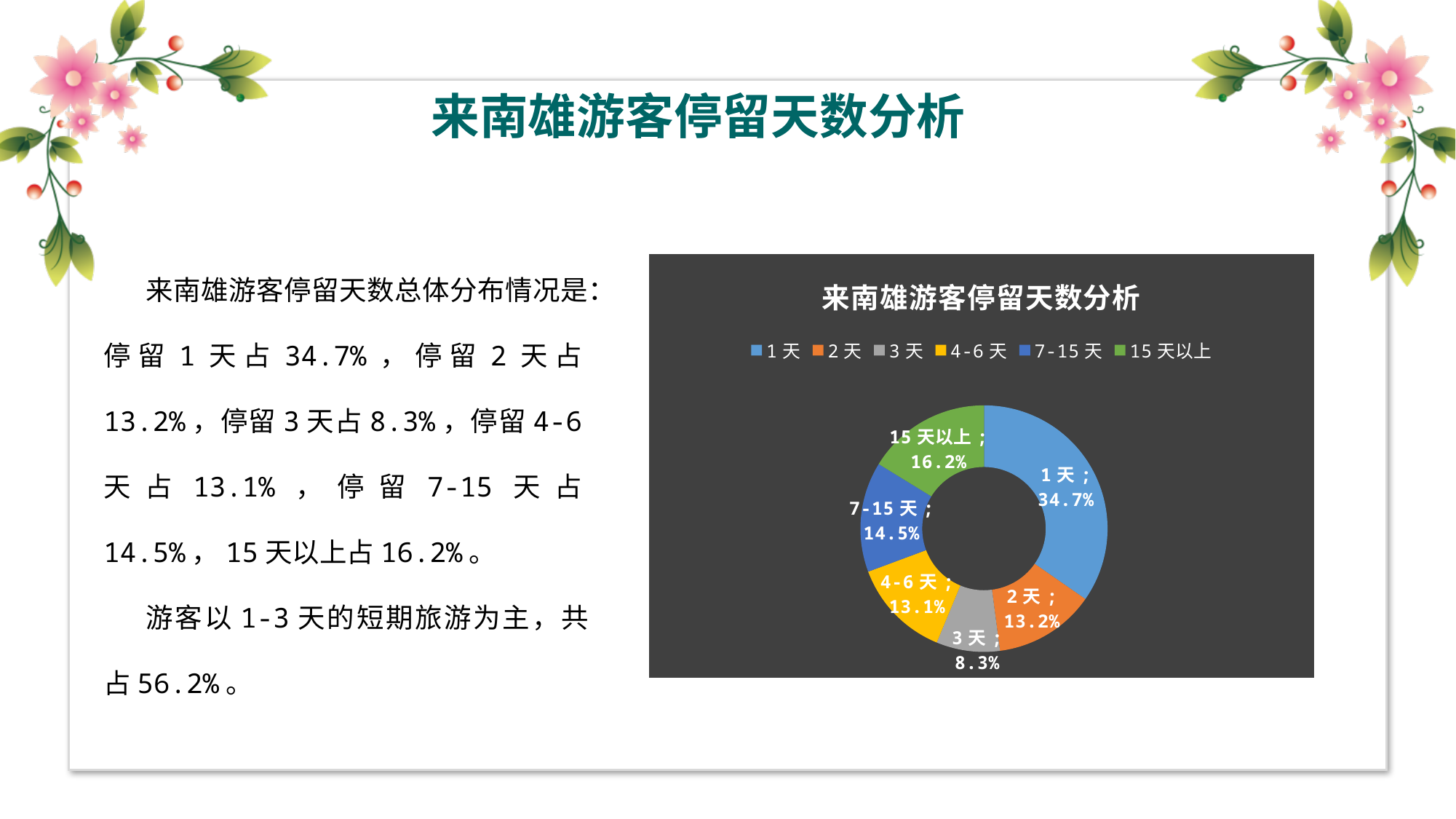

来南雄游客停留天数分析
来南雄游客停留天数总体分布情况是：停留1天占34.7%，停留2天占13.2%，停留3天占8.3%，停留4-6天占13.1%，停留7-15天占14.5%，15天以上占16.2%。
游客以1-3天的短期旅游为主，共占56.2%。

### Chart: 来南雄游客停留天数分析

| Category | 停留天数 |
|---|---|
| 1天 | 0.346816670928152 |
| 2天 | 0.132446944515469 |
| 3天 | 0.0832012273075941 |
| 4-6天 | 0.130759396573766 |
| 7-15天 | 0.144515469189465 |
| 15天以上 | 0.162260291485553 |